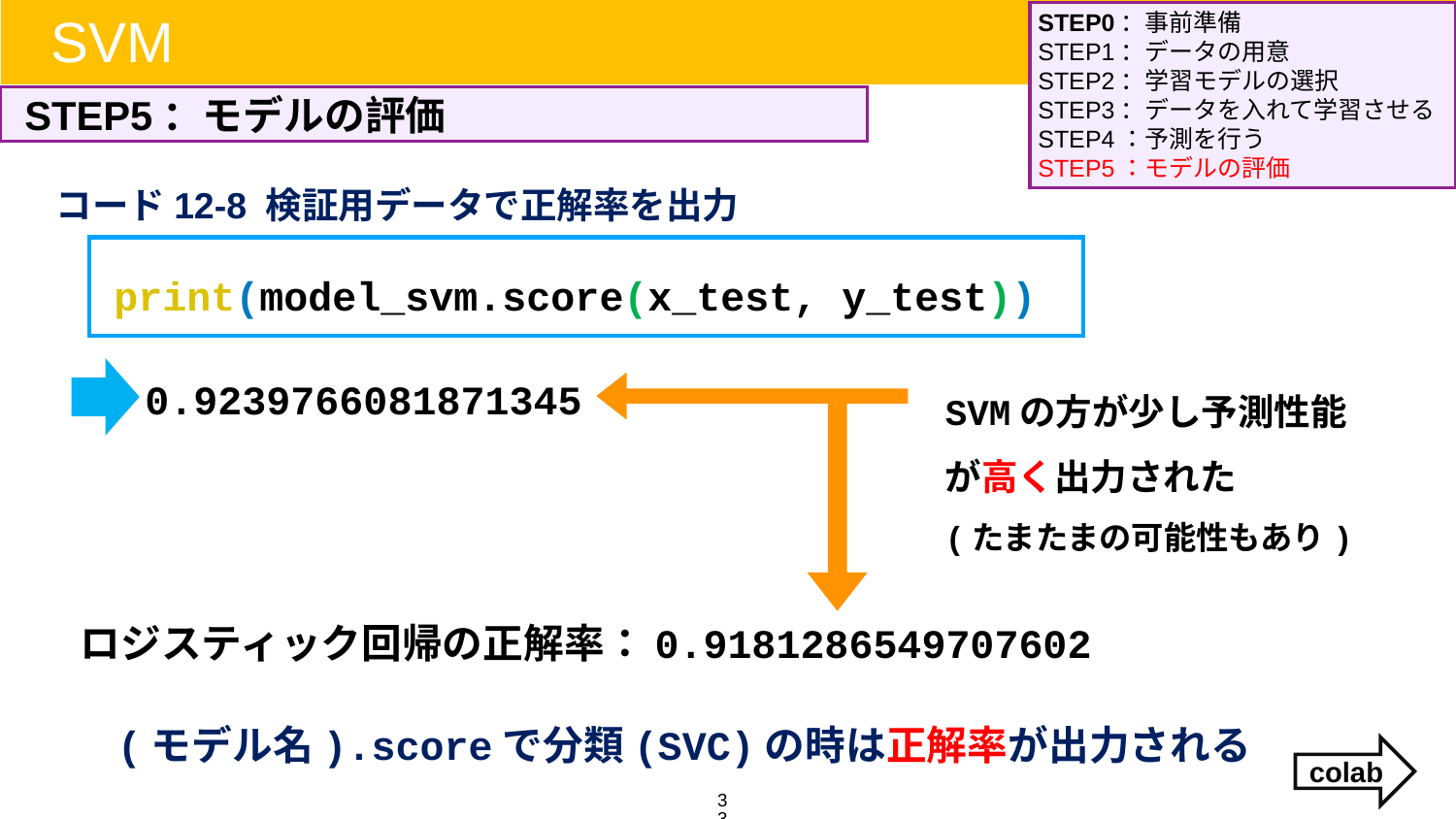

STEP0：事前準備
STEP1：データの用意
STEP2：学習モデルの選択
STEP3：データを入れて学習させる
STEP4：予測を行う
STEP5：モデルの評価
SVM
STEP5：モデルの評価
コード12-8 検証用データで正解率を出力
print(model_svm.score(x_test, y_test))
SVMの方が少し予測性能が高く出力された
(たまたまの可能性もあり)

0.9239766081871345

ロジスティック回帰の正解率：0.9181286549707602
(モデル名).scoreで分類(SVC)の時は正解率が出力される
colab
33